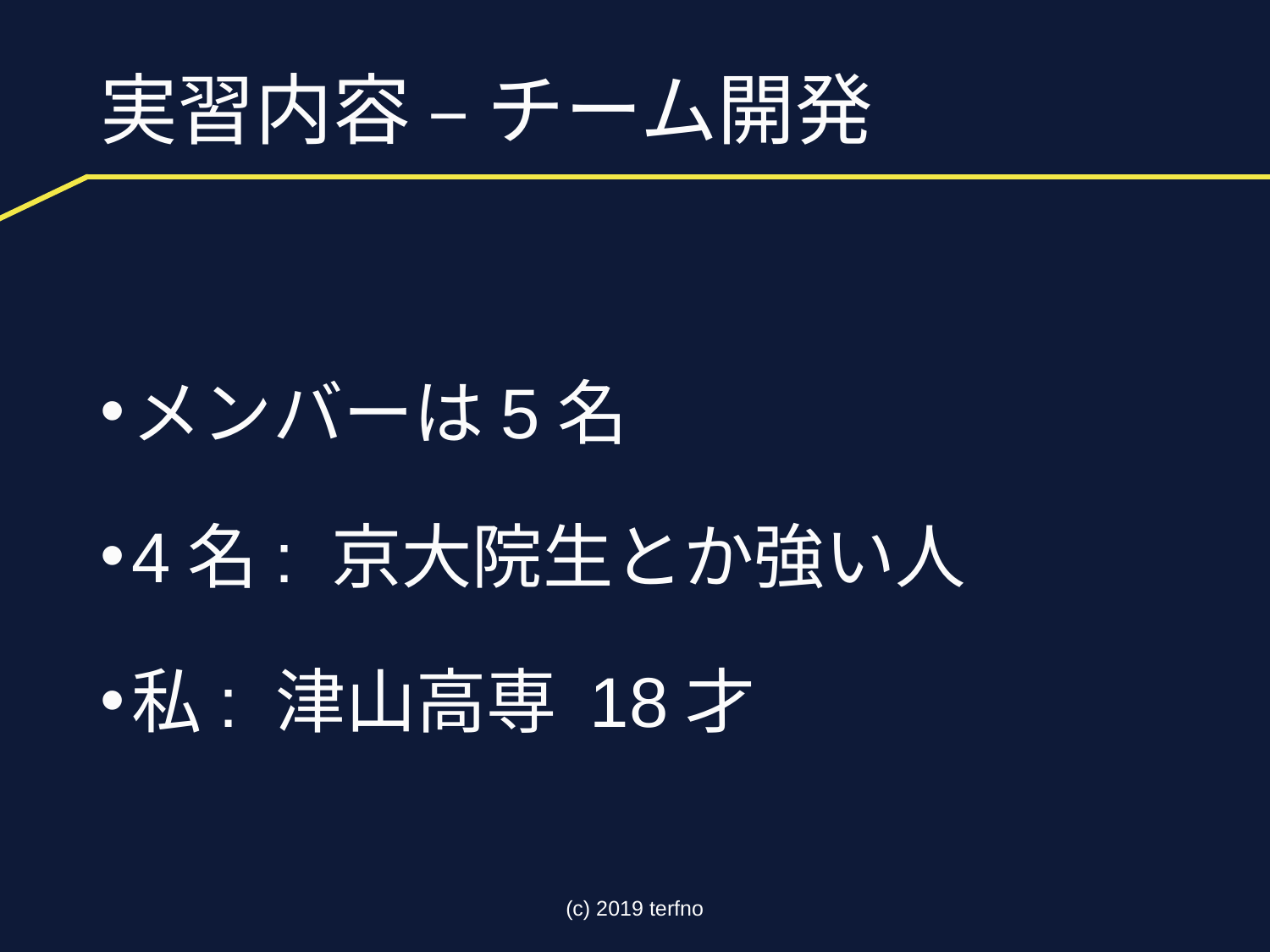

# 実習内容 – チーム開発
メンバーは5名
4名: 京大院生とか強い人
私: 津山高専 18才
(c) 2019 terfno